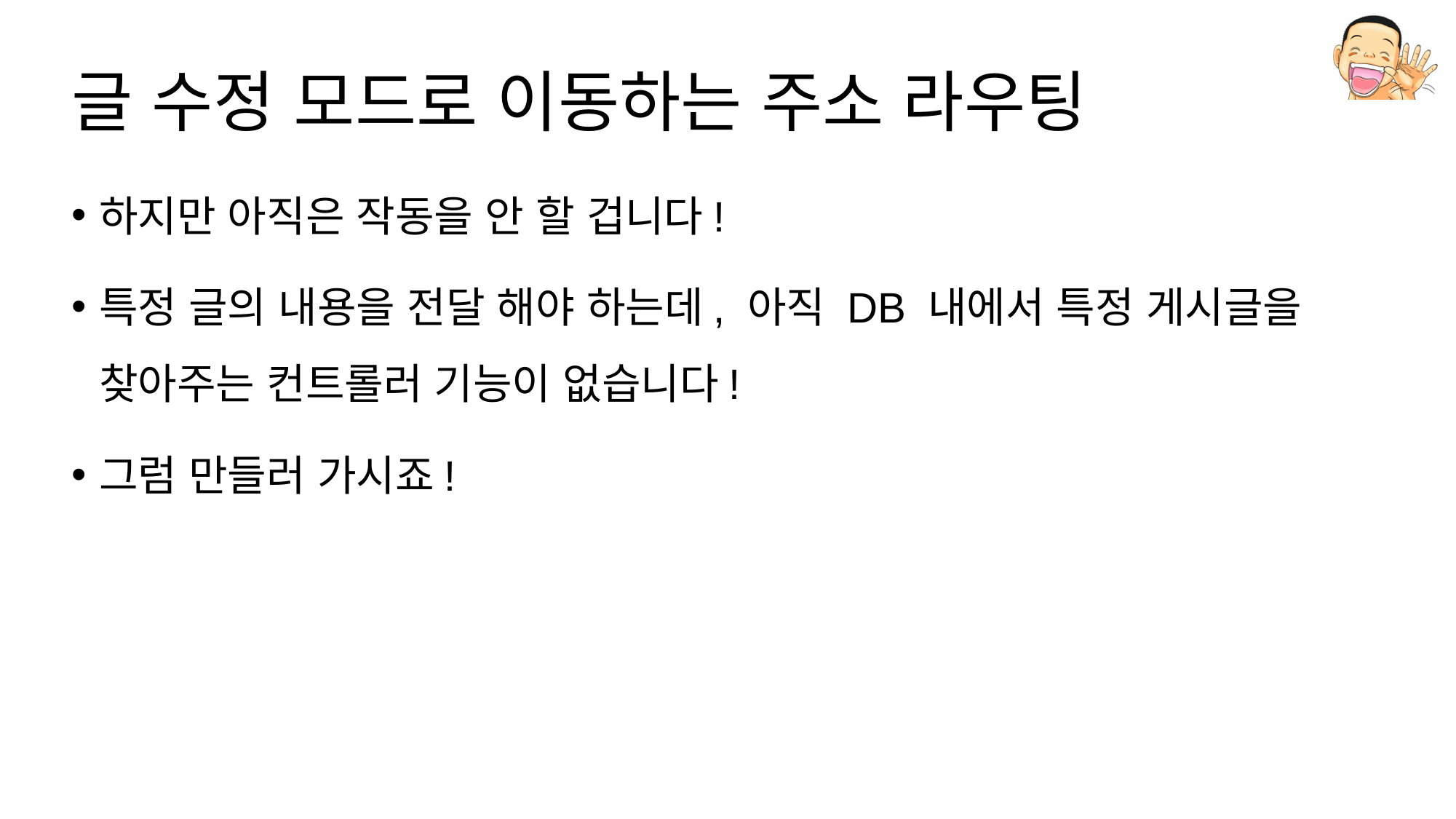

# 글 수정 모드로 이동하는 주소 라우팅
하지만 아직은 작동을 안 할 겁니다!
특정 글의 내용을 전달 해야 하는데, 아직 DB 내에서 특정 게시글을 찾아주는 컨트롤러 기능이 없습니다!
그럼 만들러 가시죠!